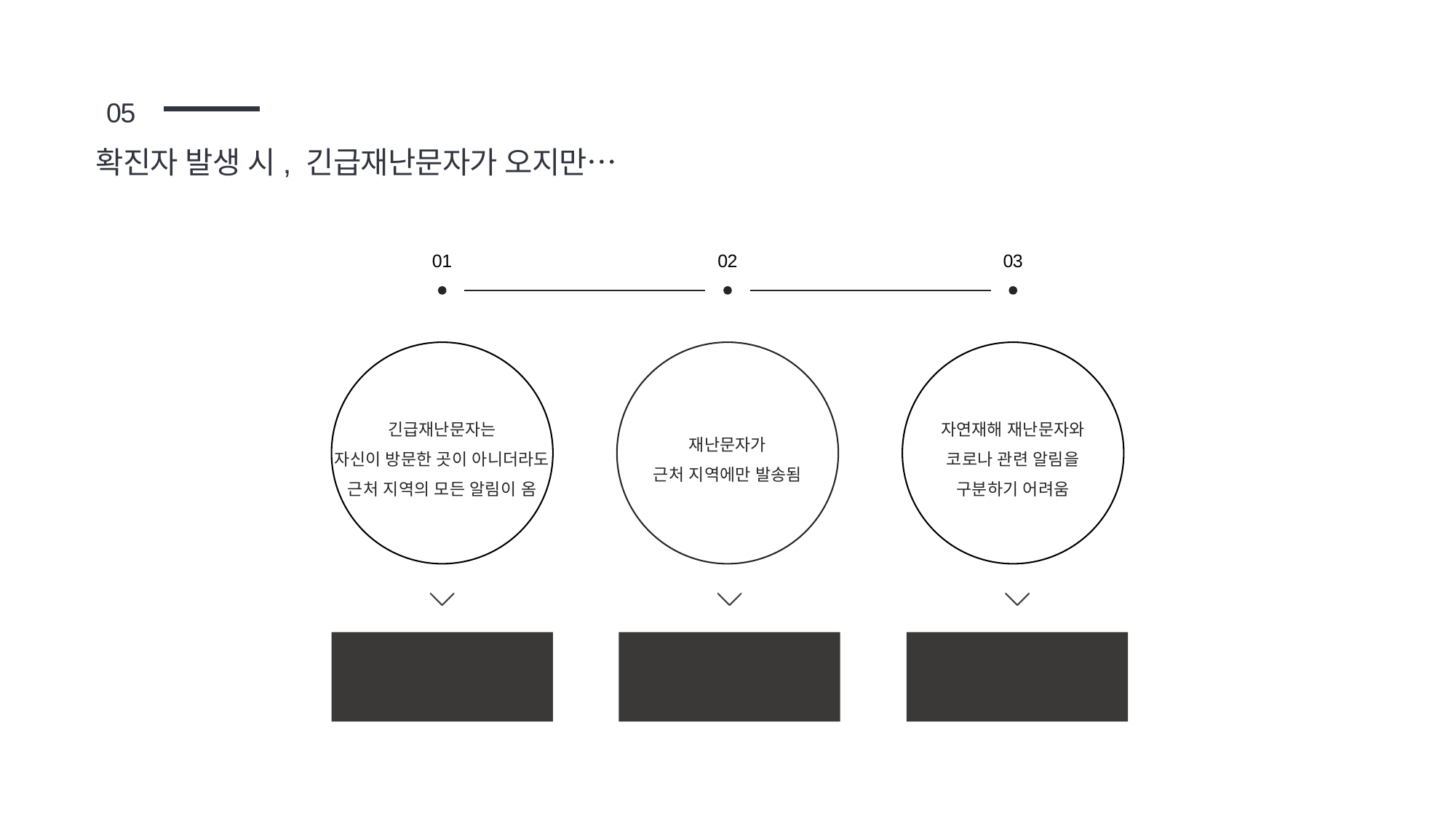

02
05
확진자 발생 시, 긴급재난문자가 오지만…
01
02

03

긴급재난문자는
자신이 방문한 곳이 아니더라도
근처 지역의 모든 알림이 옴

재난문자가
근처 지역에만 발송됨

자연재해 재난문자와
코로나 관련 알림을
구분하기 어려움

알림이 쌓이는 불편함과
정작 필요한 정보를 받지 못함

방문한 지역이 먼 거리일 경우,
안내 문자를 받지 못함

코로나 관련 알림으로 인해
알림을 무시하거나 쌓아 두어
실제 재해 발생 시
대처하기 어려울 수 있음